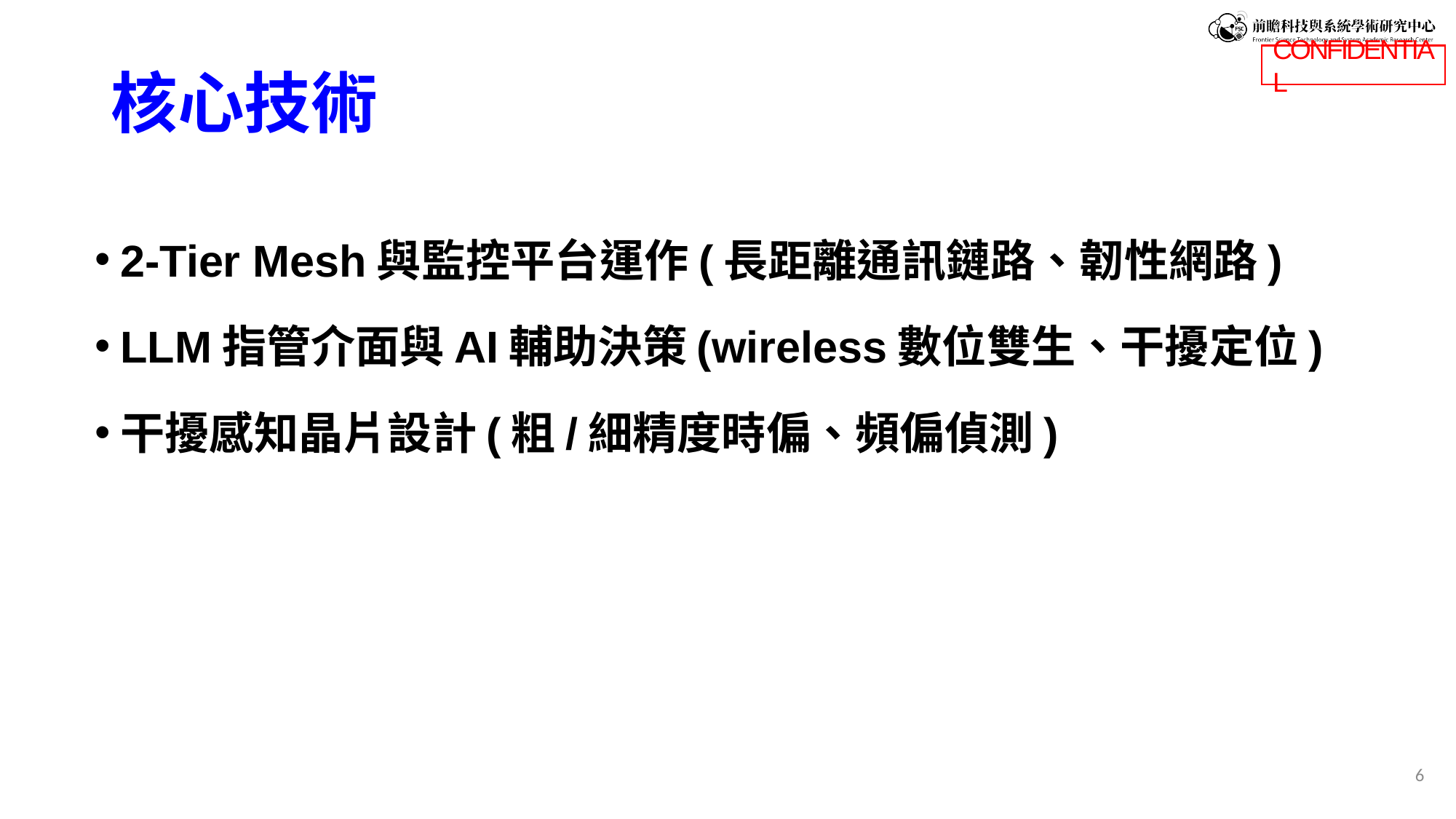

# 核心技術
2-Tier Mesh與監控平台運作(長距離通訊鏈路、韌性網路)
LLM指管介面與AI輔助決策(wireless數位雙生、干擾定位)
干擾感知晶片設計(粗/細精度時偏、頻偏偵測)
6